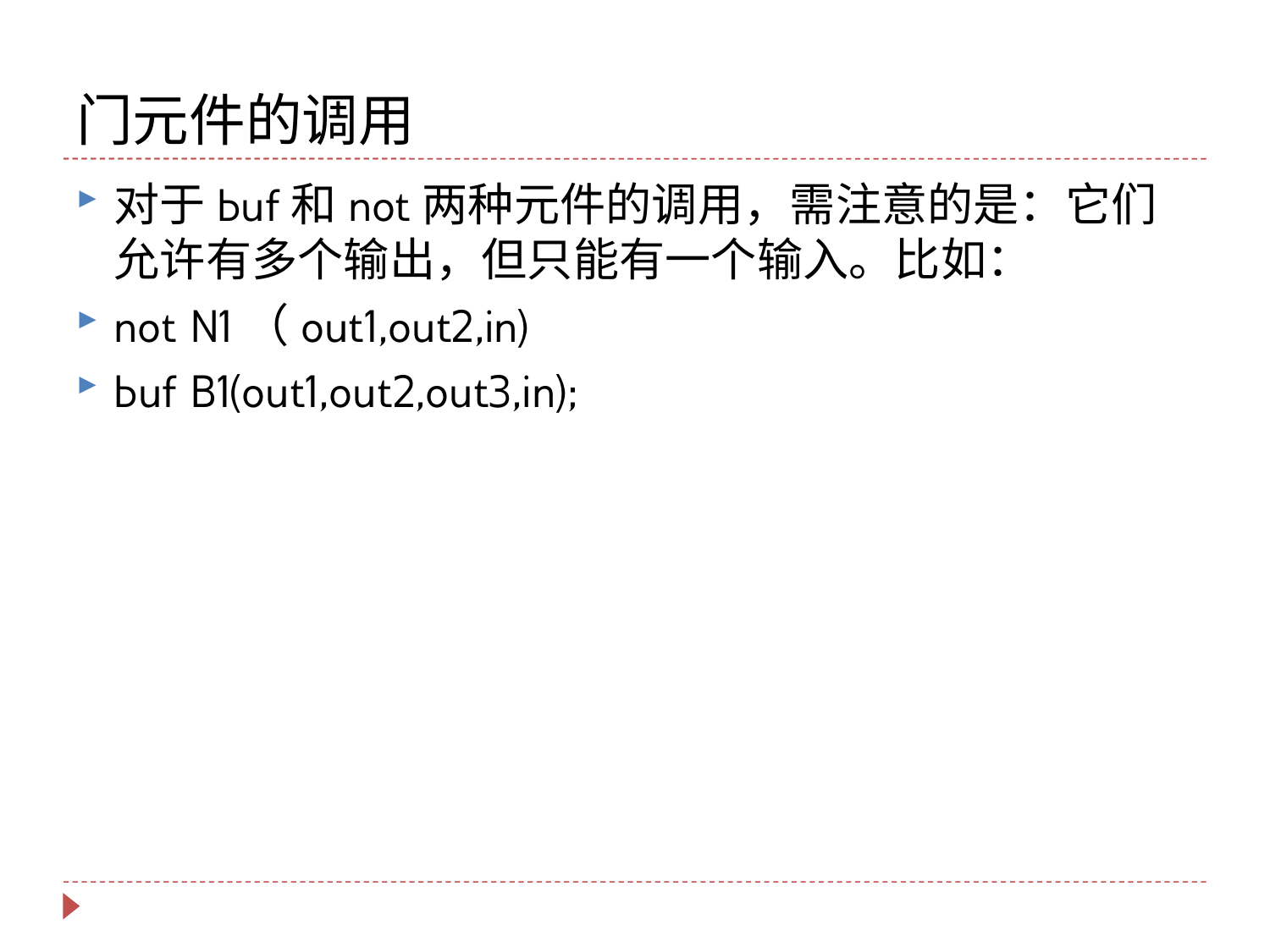

# 门元件的调用
对于buf和not两种元件的调用，需注意的是：它们允许有多个输出，但只能有一个输入。比如：
not N1（out1,out2,in)
buf B1(out1,out2,out3,in);